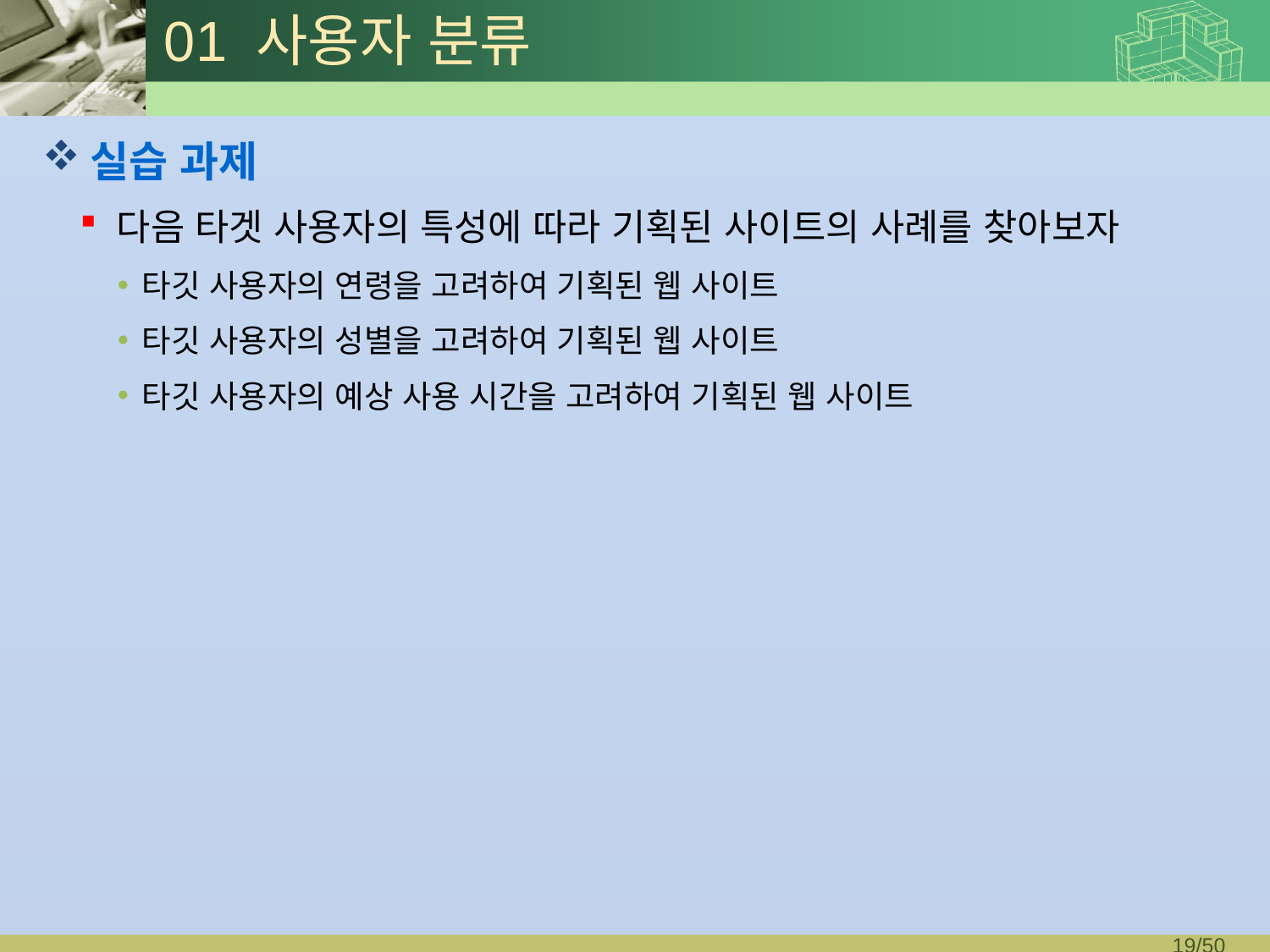

# 01 사용자 분류
실습 과제
다음 타겟 사용자의 특성에 따라 기획된 사이트의 사례를 찾아보자
타깃 사용자의 연령을 고려하여 기획된 웹 사이트
타깃 사용자의 성별을 고려하여 기획된 웹 사이트
타깃 사용자의 예상 사용 시간을 고려하여 기획된 웹 사이트